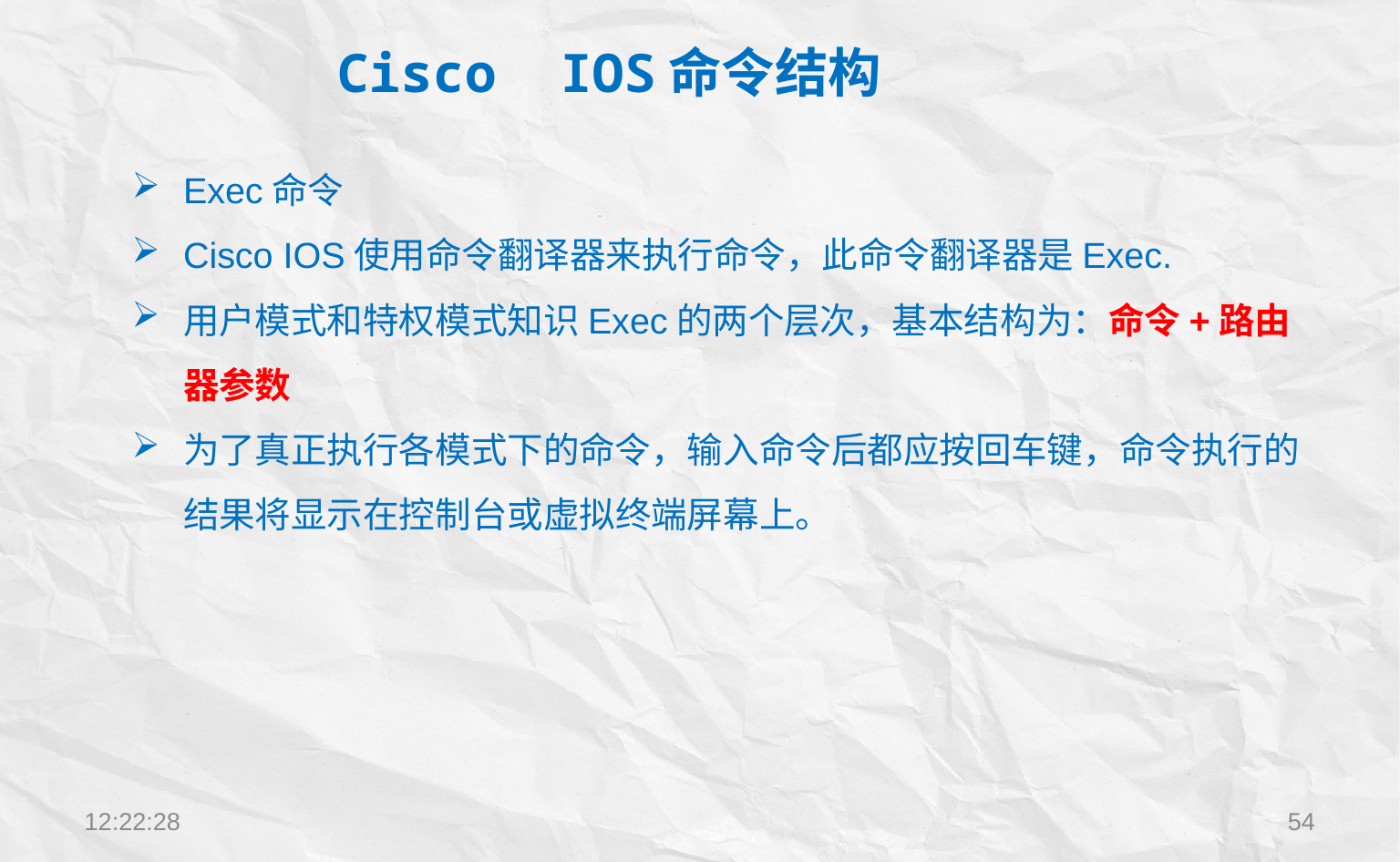

Cisco  IOS命令结构
Exec命令
Cisco IOS使用命令翻译器来执行命令，此命令翻译器是Exec.
用户模式和特权模式知识Exec的两个层次，基本结构为：命令+路由器参数
为了真正执行各模式下的命令，输入命令后都应按回车键，命令执行的结果将显示在控制台或虚拟终端屏幕上。
12:22:28
54